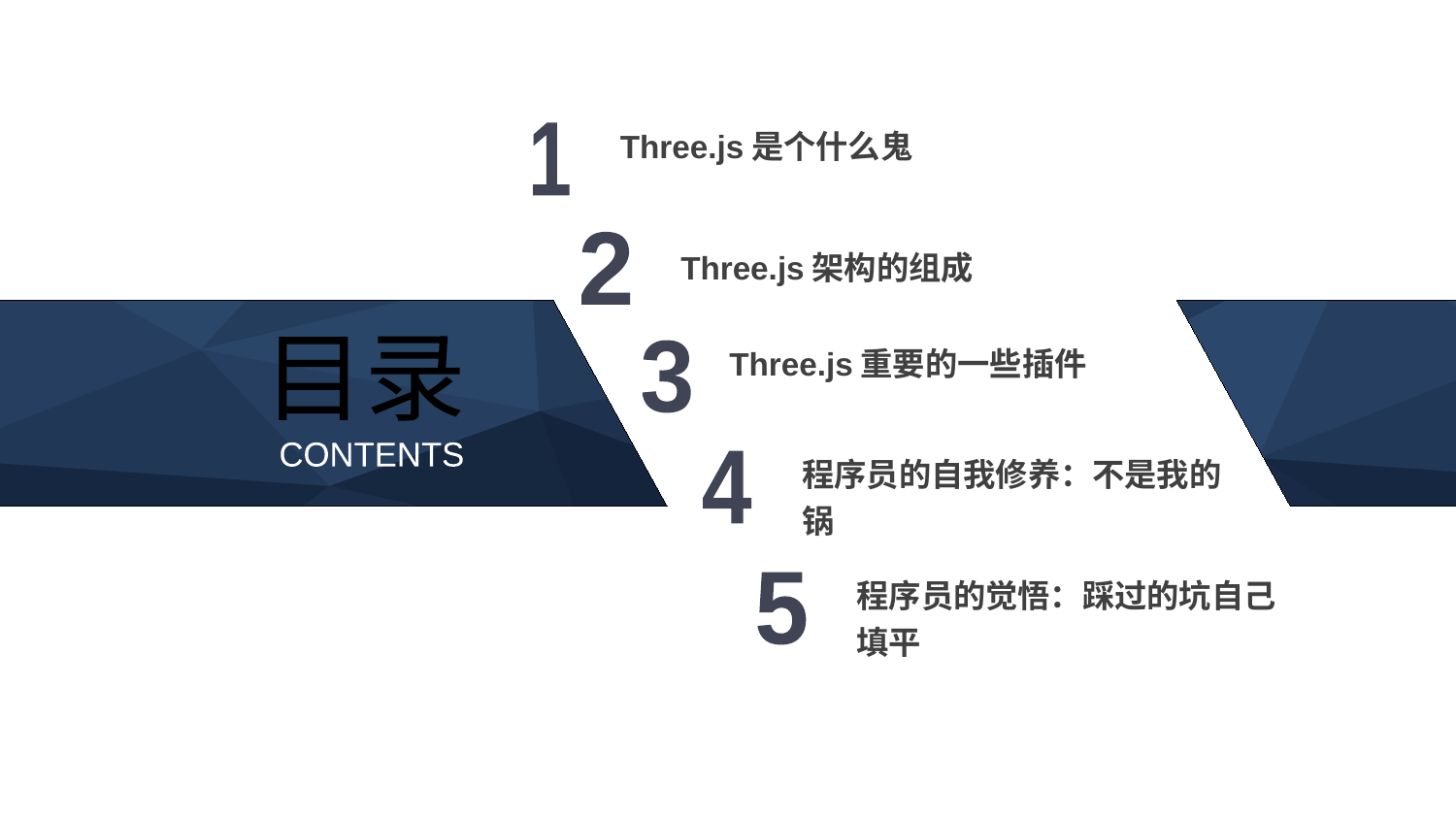

Three.js是个什么鬼
1
2
Three.js架构的组成

Three.js重要的一些插件
目录
3
程序员的自我修养：不是我的锅
CONTENTS
4
程序员的觉悟：踩过的坑自己填平
5